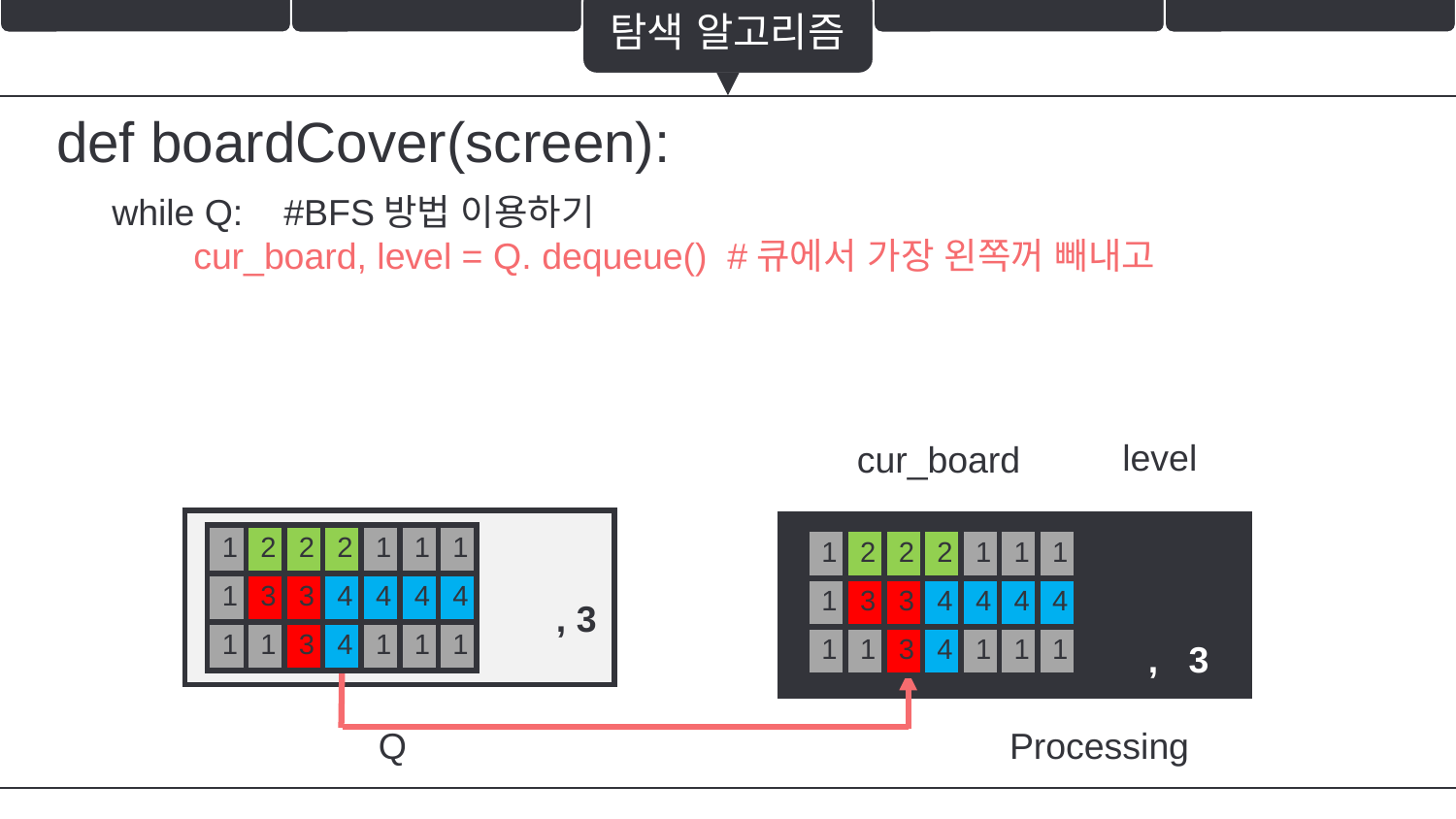

탐색 알고리즘
def boardCover(screen):
while Q:    #BFS방법 이용하기
        cur_board, level = Q. dequeue()  #큐에서 가장 왼쪽꺼 빼내고
level
cur_board

| , 3 |
| --- |
| , 3 |
| --- |
| 1 | 2 | 2 | 2 | 1 | 1 | 1 |
| --- | --- | --- | --- | --- | --- | --- |
| 1 | 3 | 3 | 4 | 4 | 4 | 4 |
| 1 | 1 | 3 | 4 | 1 | 1 | 1 |
| 1 | 2 | 2 | 2 | 1 | 1 | 1 |
| --- | --- | --- | --- | --- | --- | --- |
| 1 | 3 | 3 | 4 | 4 | 4 | 4 |
| 1 | 1 | 3 | 4 | 1 | 1 | 1 |
Q
Processing